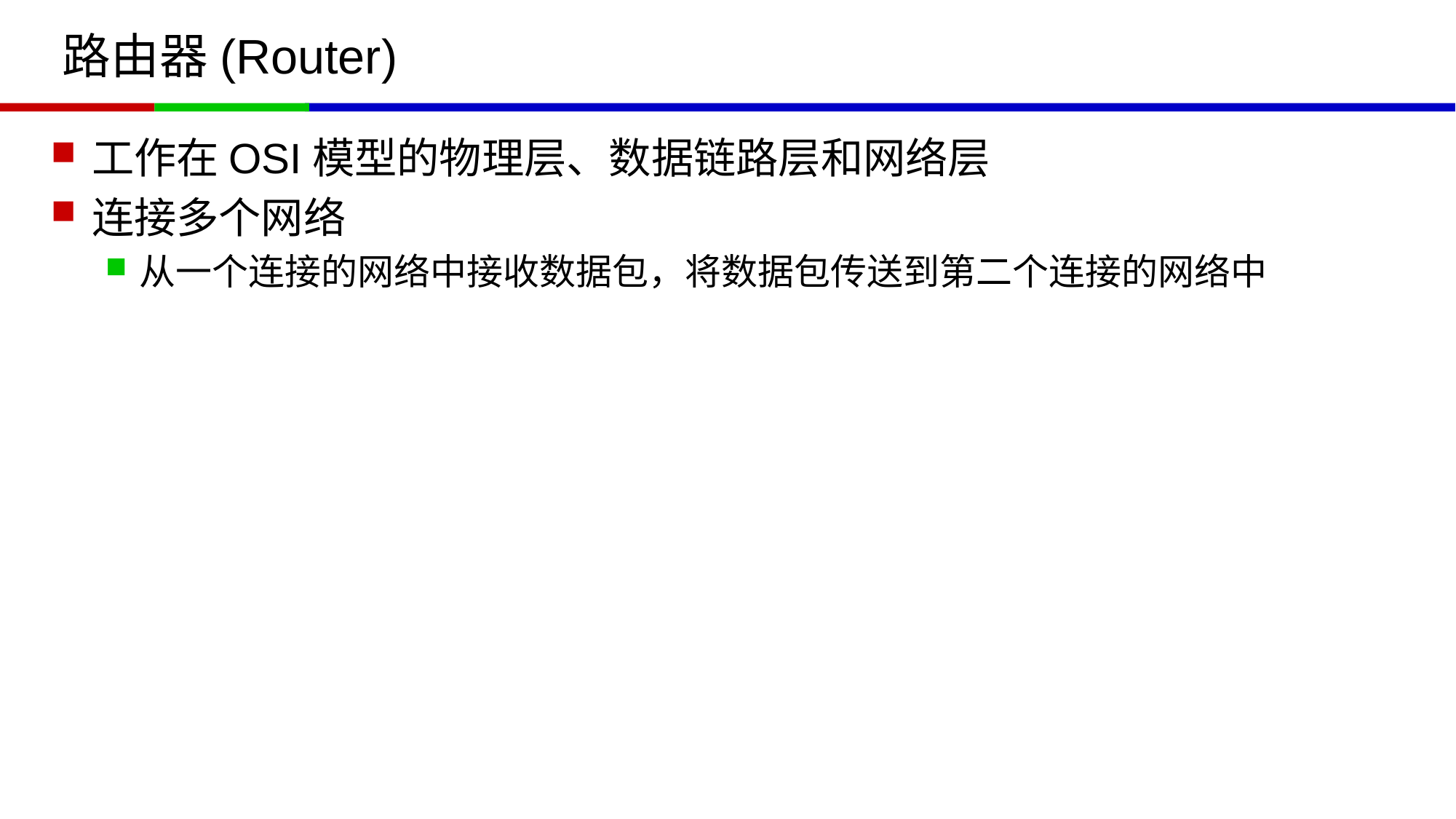

# 路由器(Router)
工作在OSI模型的物理层、数据链路层和网络层
连接多个网络
从一个连接的网络中接收数据包，将数据包传送到第二个连接的网络中

43